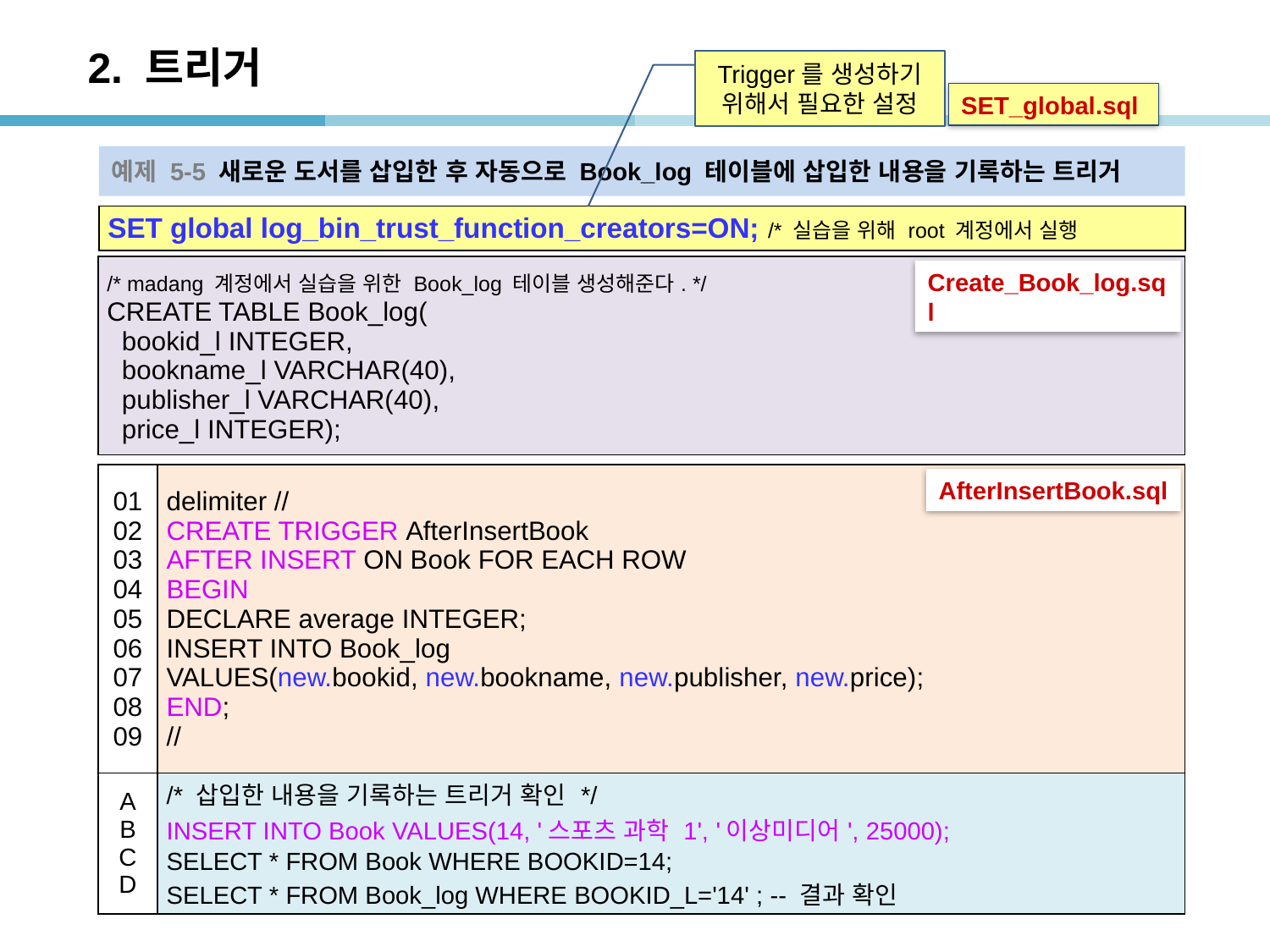

# 2. 트리거
Trigger를 생성하기 위해서 필요한 설정
SET_global.sql
예제 5-5 새로운 도서를 삽입한 후 자동으로 Book_log 테이블에 삽입한 내용을 기록하는 트리거
| SET global log\_bin\_trust\_function\_creators=ON; /\* 실습을 위해 root 계정에서 실행 |
| --- |
| /\* madang 계정에서 실습을 위한 Book\_log 테이블 생성해준다. \*/ CREATE TABLE Book\_log( bookid\_l INTEGER, bookname\_l VARCHAR(40), publisher\_l VARCHAR(40), price\_l INTEGER); |
| --- |
Create_Book_log.sql
| 01 02 03 04 05 06 07 08 09 | delimiter // CREATE TRIGGER AfterInsertBook AFTER INSERT ON Book FOR EACH ROW BEGIN DECLARE average INTEGER; INSERT INTO Book\_log VALUES(new.bookid, new.bookname, new.publisher, new.price); END; // |
| --- | --- |
| A B C D | /\* 삽입한 내용을 기록하는 트리거 확인 \*/ INSERT INTO Book VALUES(14, '스포츠 과학 1', '이상미디어', 25000); SELECT \* FROM Book WHERE BOOKID=14; SELECT \* FROM Book\_log WHERE BOOKID\_L='14' ; -- 결과 확인 |
AfterInsertBook.sql